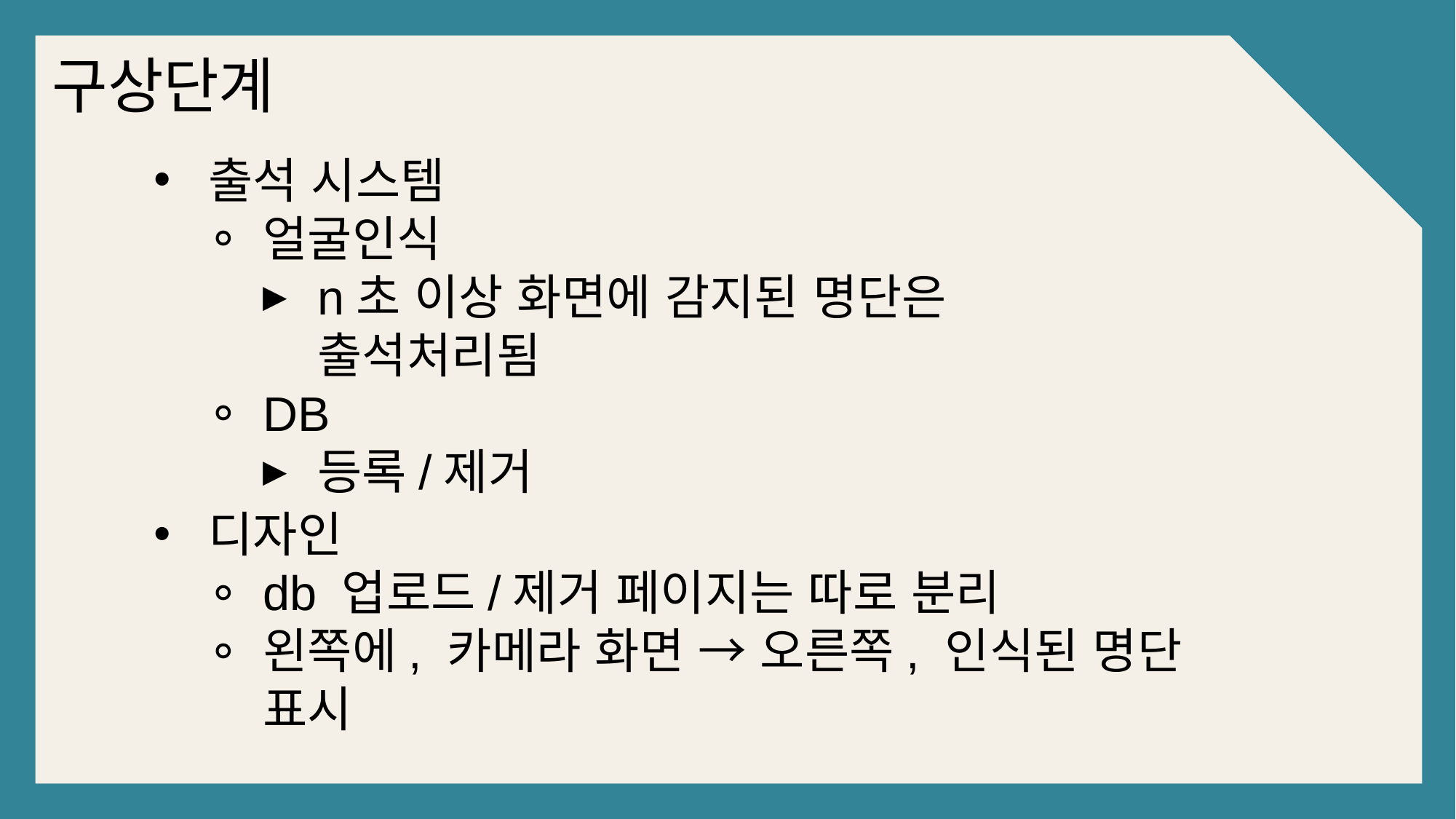

구상단계
출석 시스템
얼굴인식
n초 이상 화면에 감지된 명단은 출석처리됨
DB
등록/제거
디자인
db 업로드/제거 페이지는 따로 분리
왼쪽에, 카메라 화면 → 오른쪽, 인식된 명단 표시